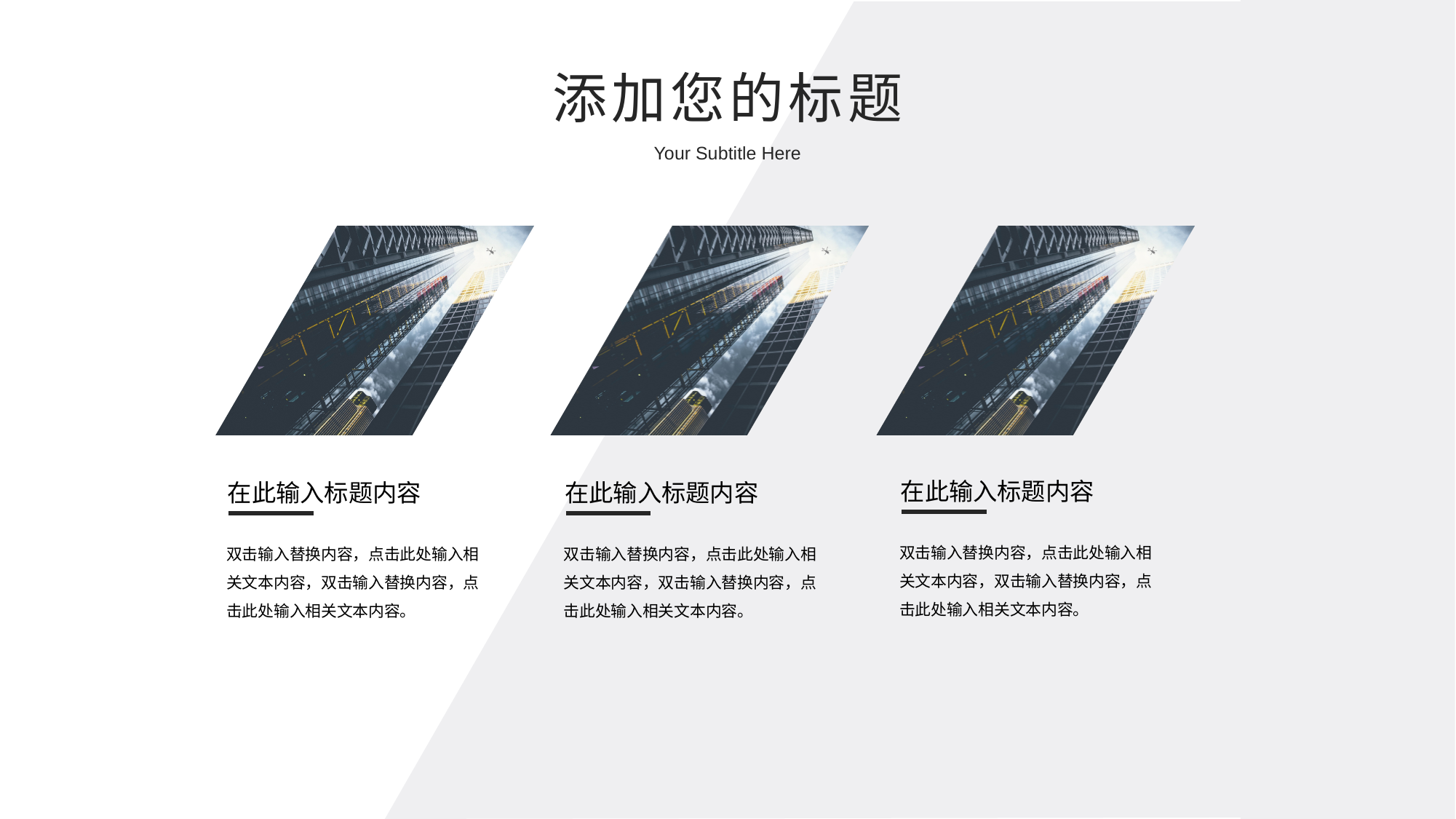

添加您的标题
Your Subtitle Here

在此输入标题内容
在此输入标题内容
在此输入标题内容
双击输入替换内容，点击此处输入相关文本内容，双击输入替换内容，点击此处输入相关文本内容。
双击输入替换内容，点击此处输入相关文本内容，双击输入替换内容，点击此处输入相关文本内容。
双击输入替换内容，点击此处输入相关文本内容，双击输入替换内容，点击此处输入相关文本内容。